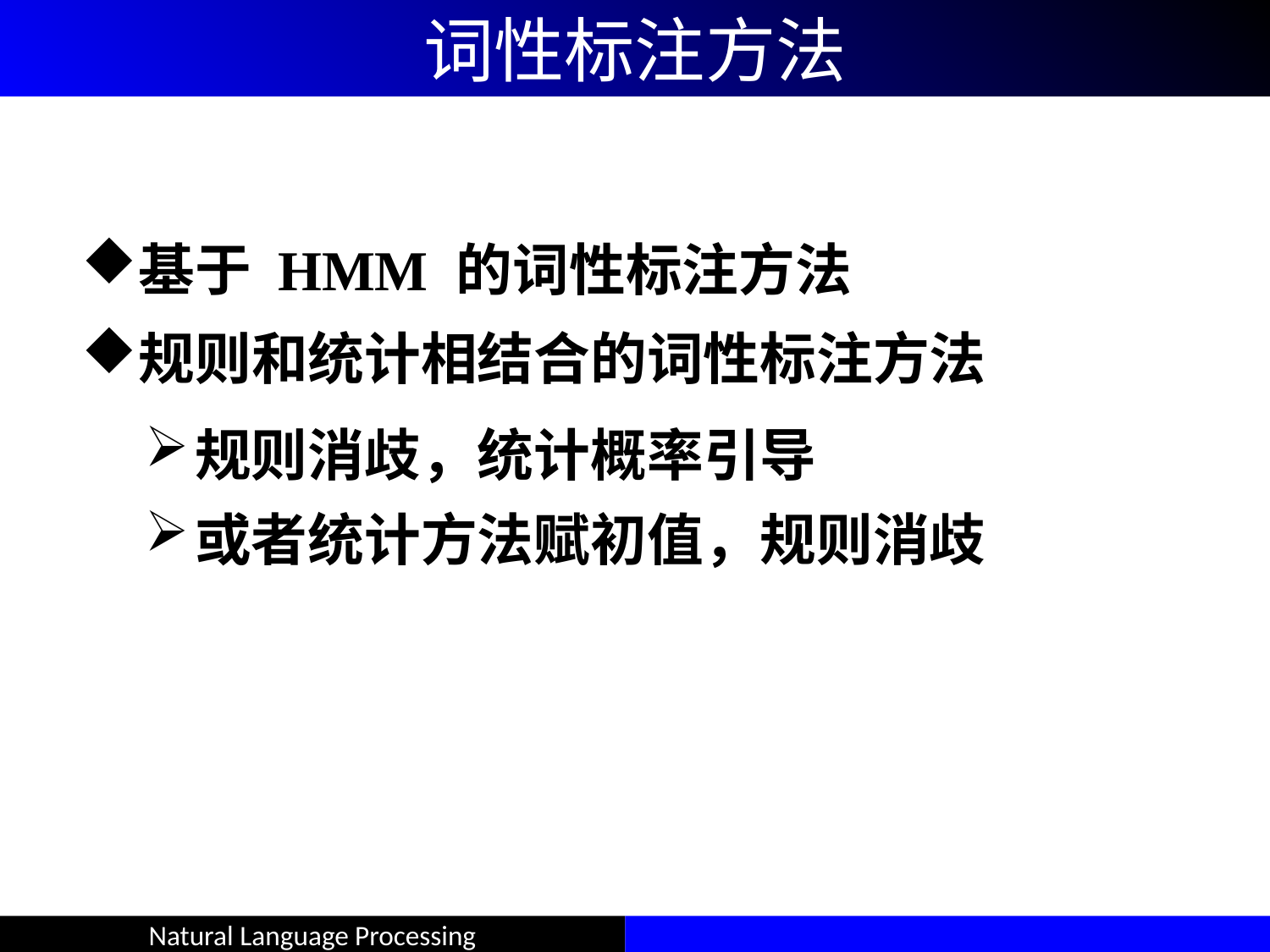

# 词性标注方法
基于 HMM 的词性标注方法
规则和统计相结合的词性标注方法
规则消歧，统计概率引导
或者统计方法赋初值，规则消歧